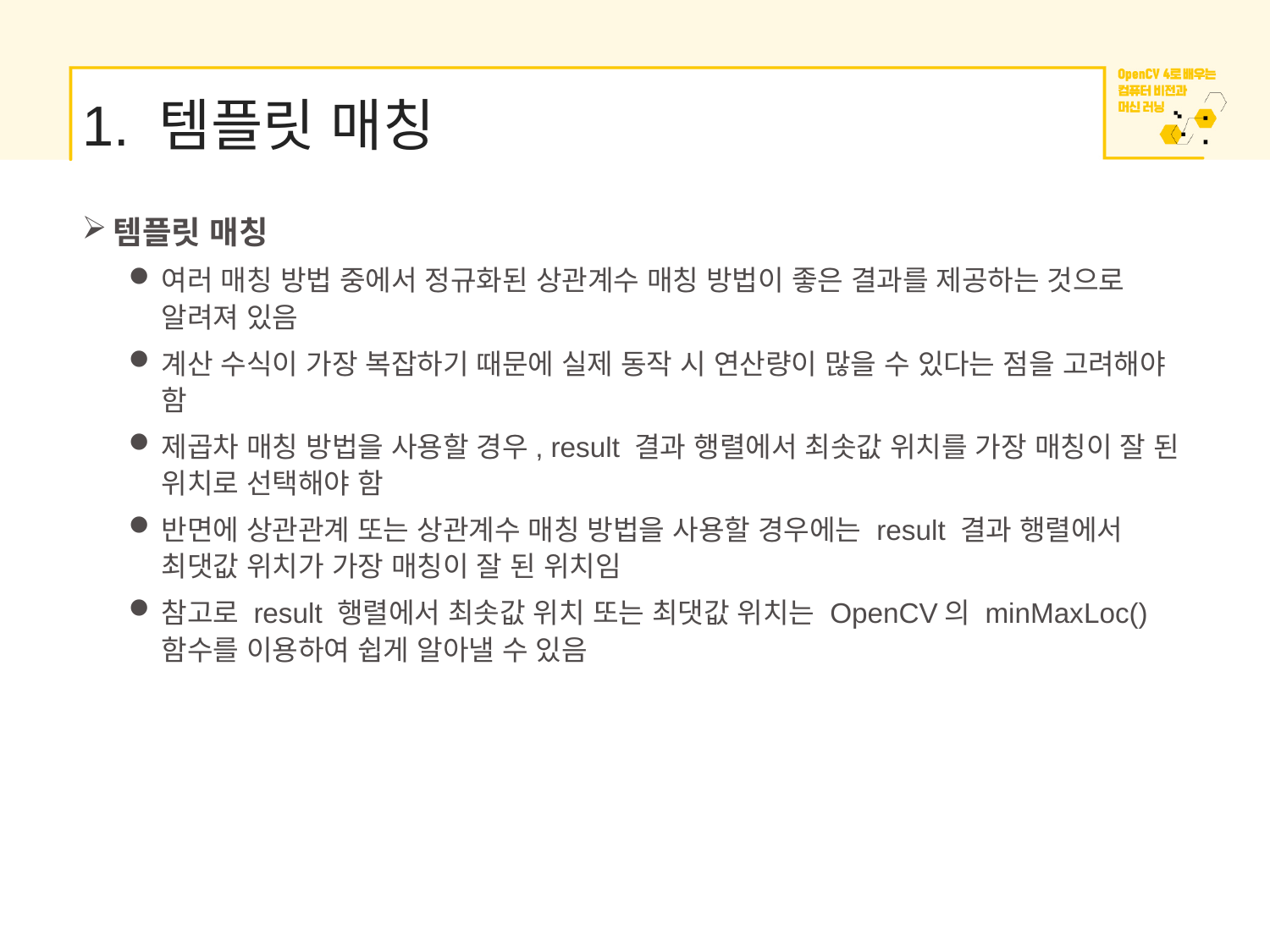

# 1. 템플릿 매칭
템플릿 매칭
여러 매칭 방법 중에서 정규화된 상관계수 매칭 방법이 좋은 결과를 제공하는 것으로 알려져 있음
계산 수식이 가장 복잡하기 때문에 실제 동작 시 연산량이 많을 수 있다는 점을 고려해야 함
제곱차 매칭 방법을 사용할 경우, result 결과 행렬에서 최솟값 위치를 가장 매칭이 잘 된 위치로 선택해야 함
반면에 상관관계 또는 상관계수 매칭 방법을 사용할 경우에는 result 결과 행렬에서 최댓값 위치가 가장 매칭이 잘 된 위치임
참고로 result 행렬에서 최솟값 위치 또는 최댓값 위치는 OpenCV의 minMaxLoc() 함수를 이용하여 쉽게 알아낼 수 있음